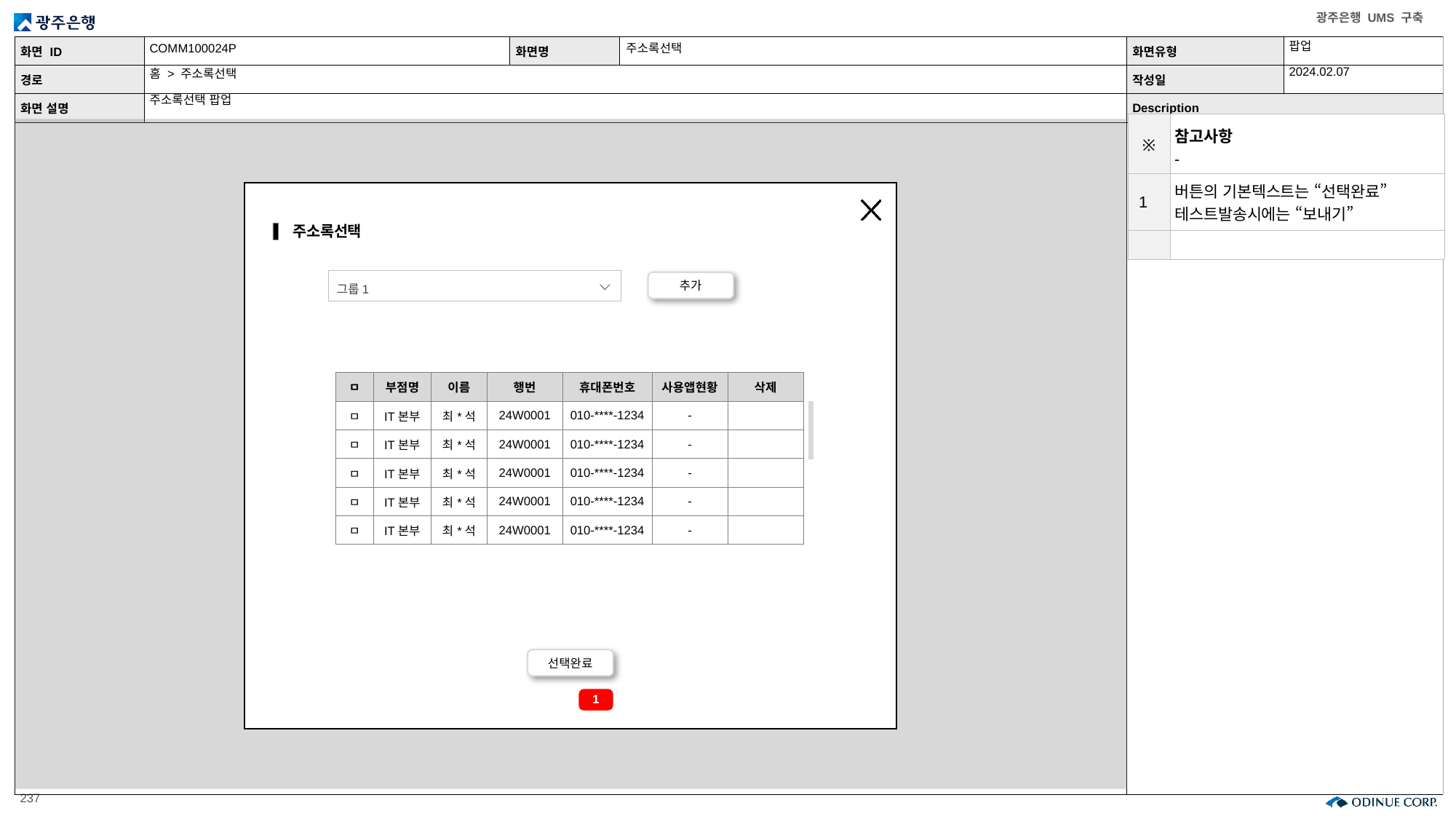

COMM100024P
주소록선택
팝업
2024.02.07
홈 > 주소록선택
주소록선택 팝업
| ※ | 참고사항 - |
| --- | --- |
| 1 | 버튼의 기본텍스트는 “선택완료” 테스트발송시에는 “보내기” |
|  |  |
주소록선택

그룹1
추가

| ㅁ | 부점명 | 이름 | 행번 | 휴대폰번호 | 사용앱현황 | 삭제 |
| --- | --- | --- | --- | --- | --- | --- |
| ㅁ | IT본부 | 최\*석 | 24W0001 | 010-\*\*\*\*-1234 | - |  |
| ㅁ | IT본부 | 최\*석 | 24W0001 | 010-\*\*\*\*-1234 | - |  |
| ㅁ | IT본부 | 최\*석 | 24W0001 | 010-\*\*\*\*-1234 | - |  |
| ㅁ | IT본부 | 최\*석 | 24W0001 | 010-\*\*\*\*-1234 | - |  |
| ㅁ | IT본부 | 최\*석 | 24W0001 | 010-\*\*\*\*-1234 | - |  |

선택완료
1